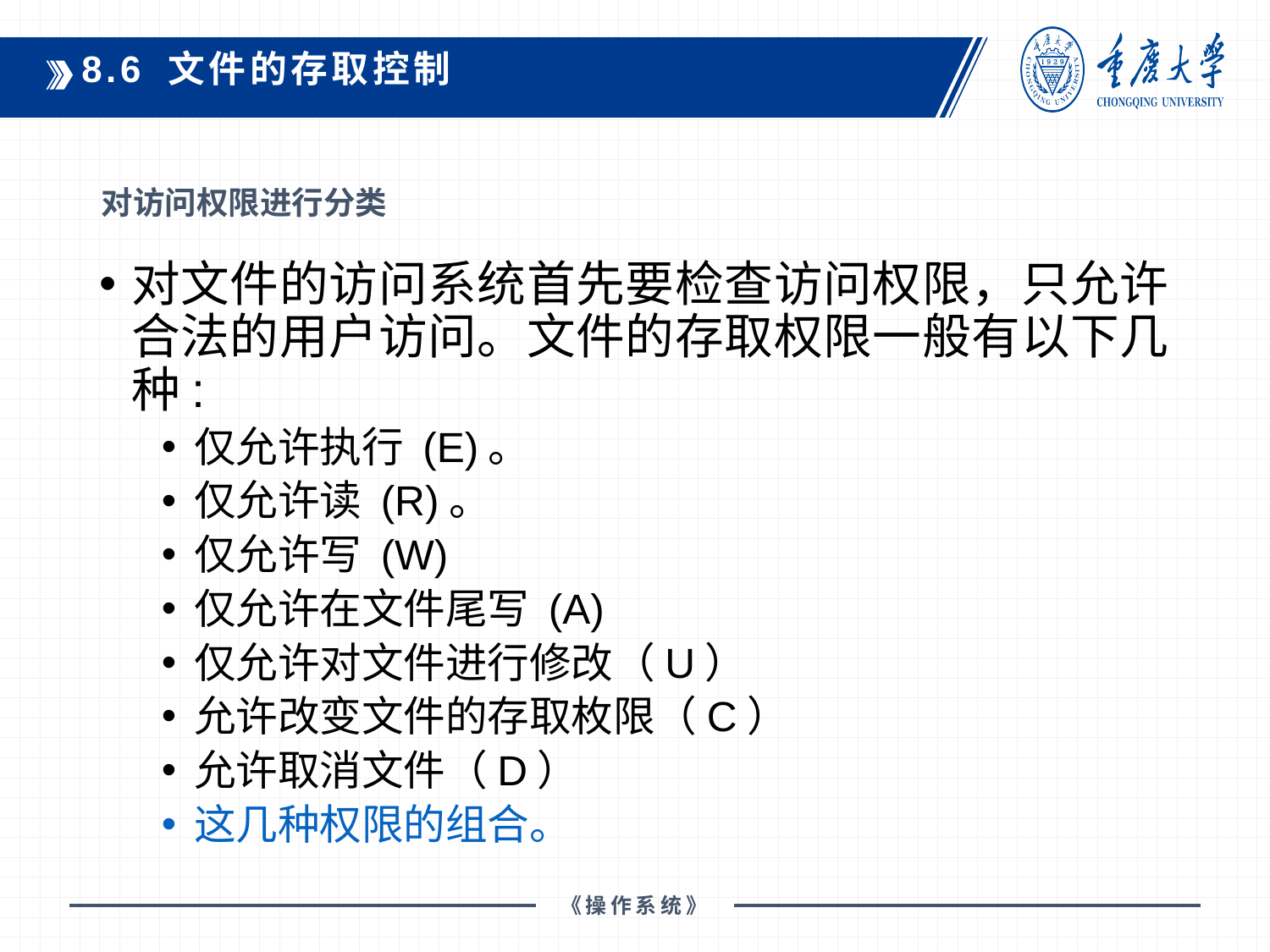

8.6 文件的存取控制

对访问权限进行分类
对文件的访问系统首先要检查访问权限，只允许合法的用户访问。文件的存取权限一般有以下几种:
仅允许执行 (E)。
仅允许读 (R)。
仅允许写 (W)
仅允许在文件尾写 (A)
仅允许对文件进行修改（U）
允许改变文件的存取枚限（C）
允许取消文件（D）
这几种权限的组合。